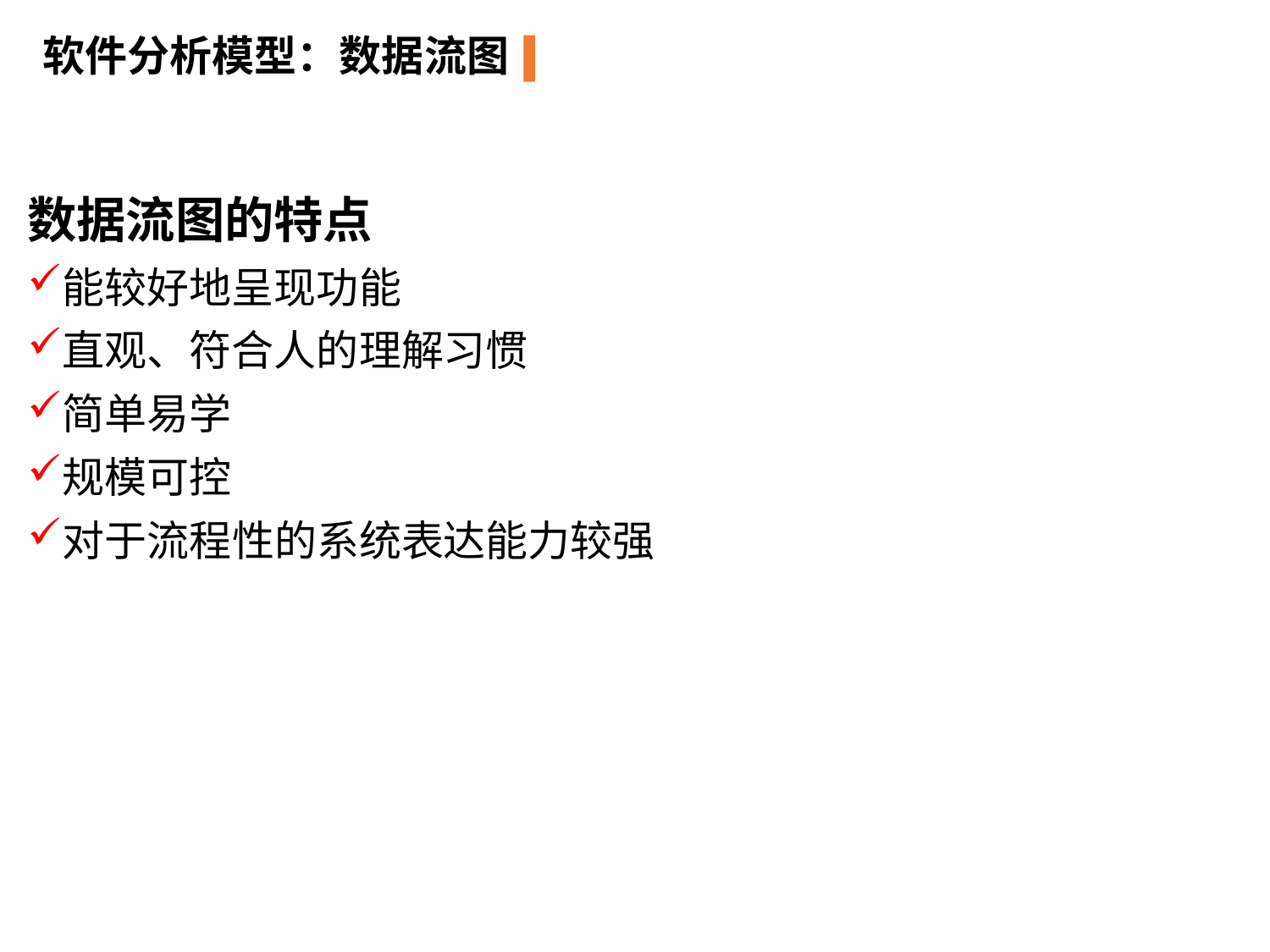

软件分析模型：数据流图

数据流图的特点
能较好地呈现功能
直观、符合人的理解习惯
简单易学
规模可控
对于流程性的系统表达能力较强